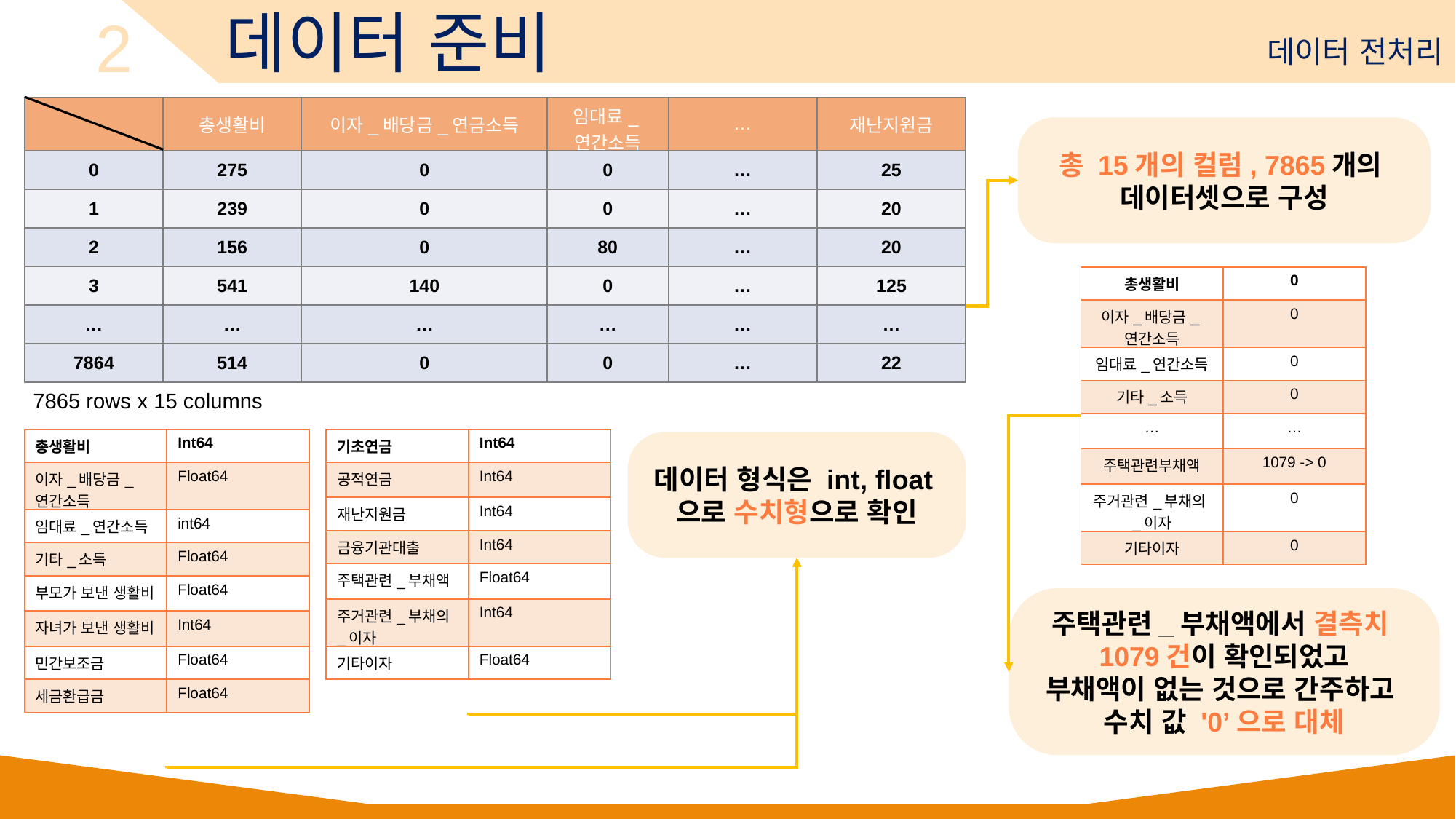

2

데이터 준비
데이터 전처리
|  | 총생활비 | 이자\_배당금\_연금소득 | 임대료\_연간소득 | … | 재난지원금 |
| --- | --- | --- | --- | --- | --- |
| 0 | 275 | 0 | 0 | … | 25 |
| 1 | 239 | 0 | 0 | … | 20 |
| 2 | 156 | 0 | 80 | … | 20 |
| 3 | 541 | 140 | 0 | … | 125 |
| … | … | … | … | … | … |
| 7864 | 514 | 0 | 0 | … | 22 |
총 15개의 컬럼, 7865개의
데이터셋으로 구성
| 총생활비 | 0 |
| --- | --- |
| 이자\_배당금\_연간소득 | 0 |
| 임대료\_연간소득 | 0 |
| 기타\_소득 | 0 |
| … | … |
| 주택관련부채액 | 1079 -> 0 |
| 주거관련\_부채의\_이자 | 0 |
| 기타이자 | 0 |
7865 rows x 15 columns
| 총생활비 | Int64 |
| --- | --- |
| 이자\_배당금\_연간소득 | Float64 |
| 임대료\_연간소득 | int64 |
| 기타\_소득 | Float64 |
| 부모가 보낸 생활비 | Float64 |
| 자녀가 보낸 생활비 | Int64 |
| 민간보조금 | Float64 |
| 세금환급금 | Float64 |
| 기초연금 | Int64 |
| --- | --- |
| 공적연금 | Int64 |
| 재난지원금 | Int64 |
| 금융기관대출 | Int64 |
| 주택관련\_부채액 | Float64 |
| 주거관련\_부채의\_이자 | Int64 |
| 기타이자 | Float64 |
데이터 형식은 int, float으로 수치형으로 확인
주택관련_부채액에서 결측치
1079건이 확인되었고
부채액이 없는 것으로 간주하고
수치 값 '0’으로 대체